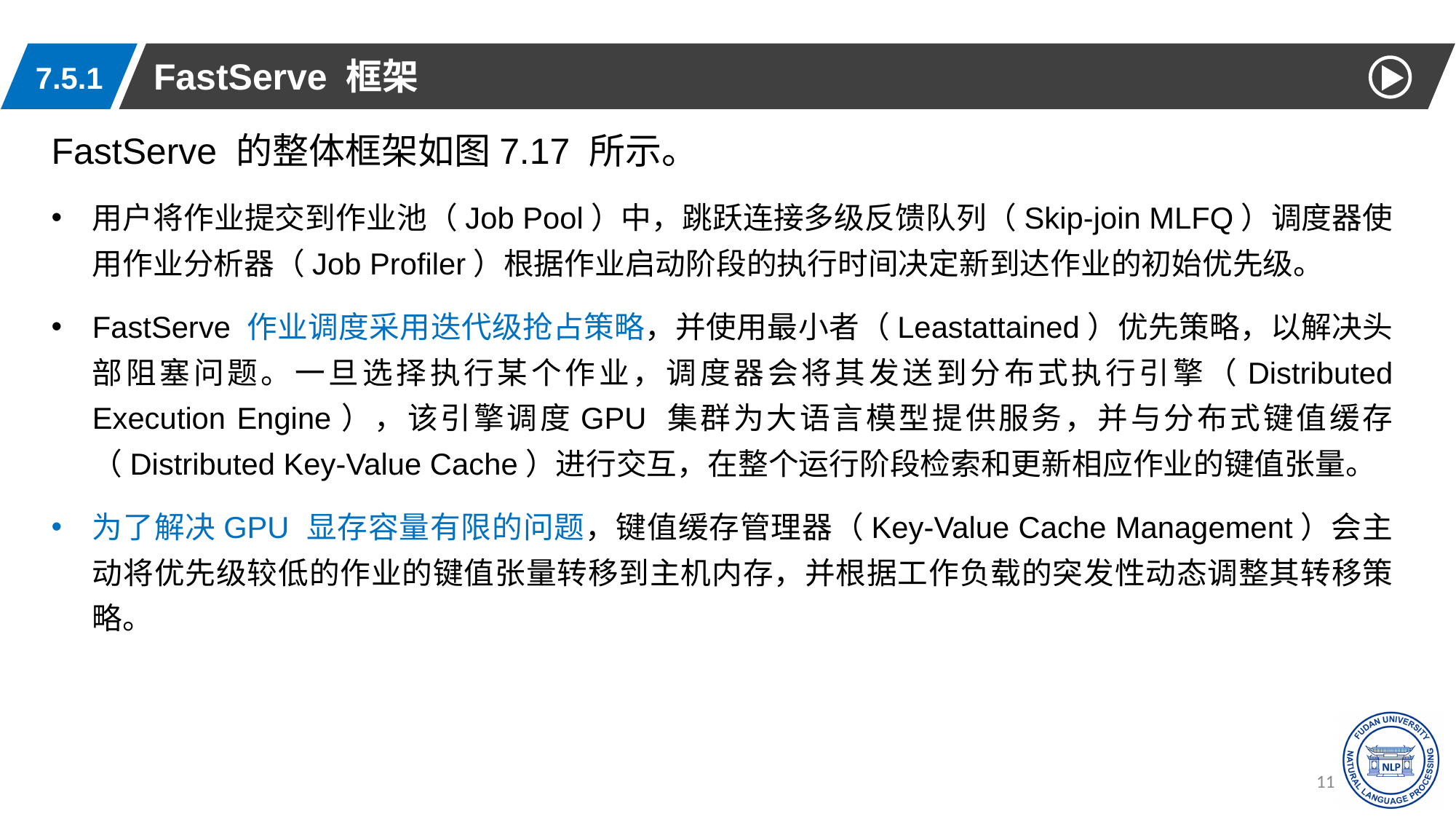

FastServe 框架
7.5.1

FastServe 的整体框架如图7.17 所示。
用户将作业提交到作业池（Job Pool）中，跳跃连接多级反馈队列（Skip-join MLFQ）调度器使用作业分析器（Job Profiler）根据作业启动阶段的执行时间决定新到达作业的初始优先级。
FastServe 作业调度采用迭代级抢占策略，并使用最小者（Leastattained）优先策略，以解决头部阻塞问题。一旦选择执行某个作业，调度器会将其发送到分布式执行引擎（Distributed Execution Engine），该引擎调度GPU 集群为大语言模型提供服务，并与分布式键值缓存（Distributed Key-Value Cache）进行交互，在整个运行阶段检索和更新相应作业的键值张量。
为了解决GPU 显存容量有限的问题，键值缓存管理器（Key-Value Cache Management）会主动将优先级较低的作业的键值张量转移到主机内存，并根据工作负载的突发性动态调整其转移策略。
110